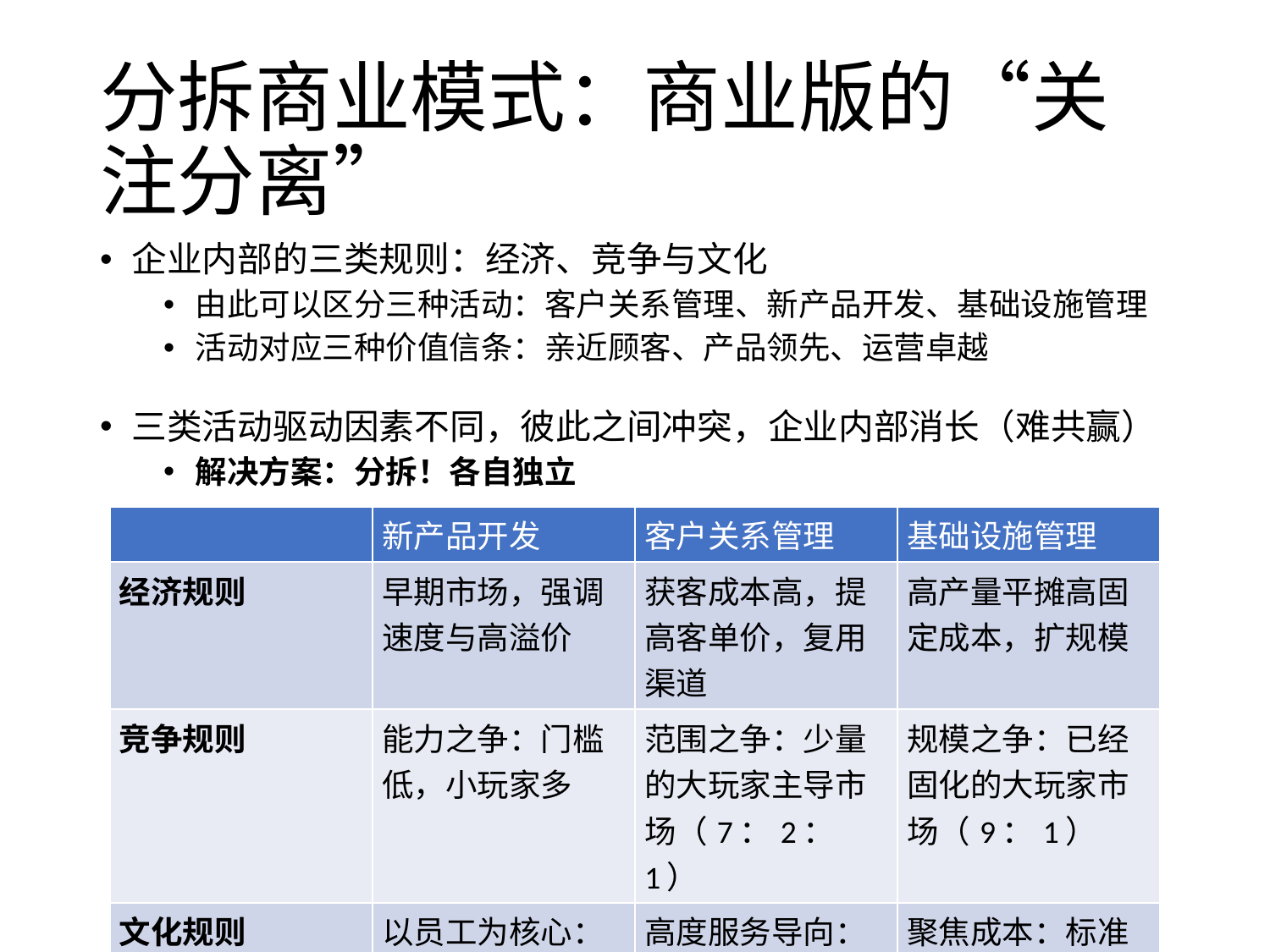

# 分拆商业模式：商业版的“关注分离”
企业内部的三类规则：经济、竞争与文化
由此可以区分三种活动：客户关系管理、新产品开发、基础设施管理
活动对应三种价值信条：亲近顾客、产品领先、运营卓越

三类活动驱动因素不同，彼此之间冲突，企业内部消长（难共赢）
解决方案：分拆！各自独立
|  | 新产品开发 | 客户关系管理 | 基础设施管理 |
| --- | --- | --- | --- |
| 经济规则 | 早期市场，强调速度与高溢价 | 获客成本高，提高客单价，复用渠道 | 高产量平摊高固定成本，扩规模 |
| 竞争规则 | 能力之争：门槛低，小玩家多 | 范围之争：少量的大玩家主导市场（7：2：1） | 规模之争：已经固化的大玩家市场（9：1） |
| 文化规则 | 以员工为核心：呵护创意明星 | 高度服务导向：客户第一心态 | 聚焦成本：标准化、可预期、生产效率 |